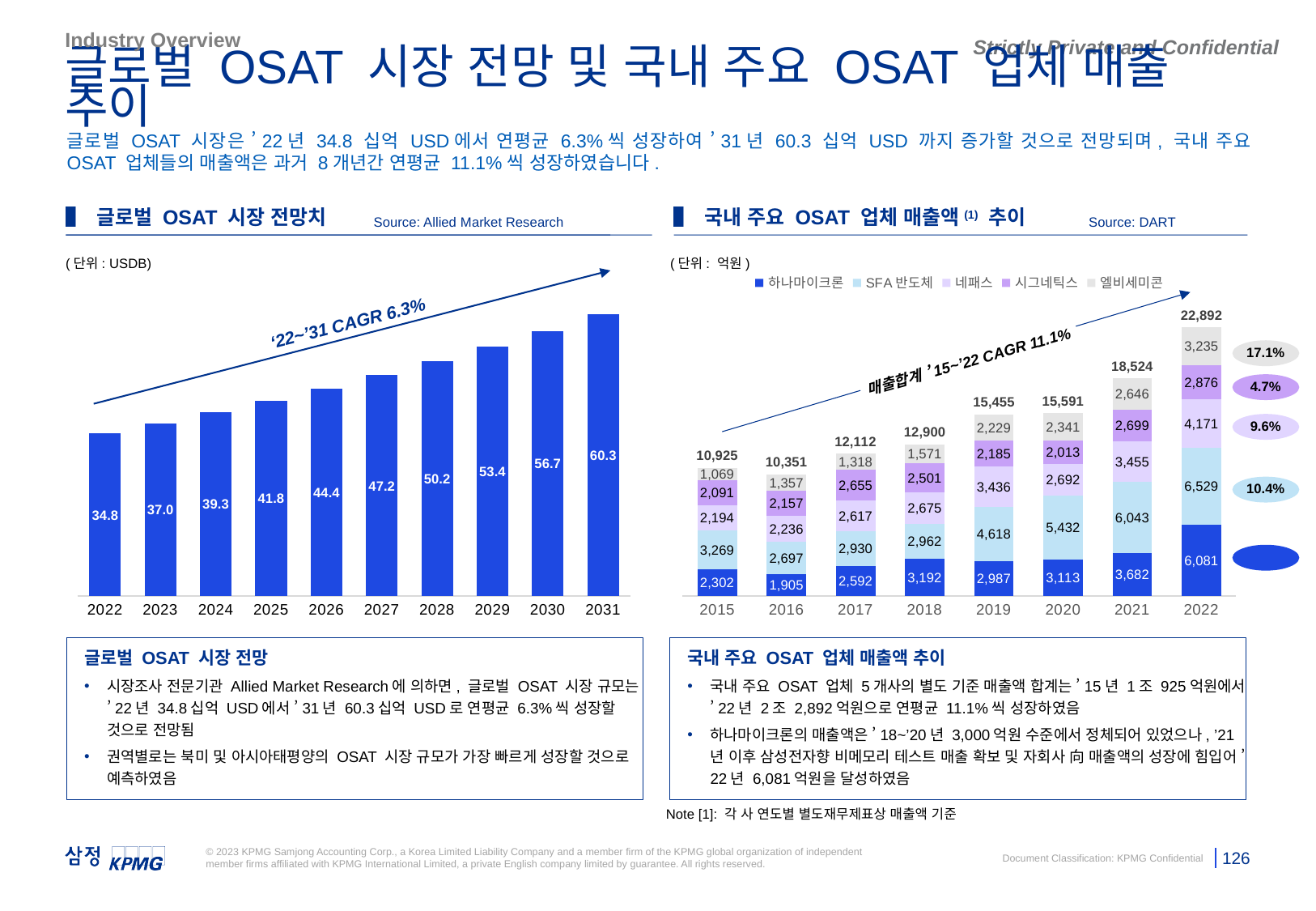

Industry Overview
글로벌 OSAT 시장 전망 및 국내 주요 OSAT 업체 매출 추이
글로벌 OSAT 시장은 ’22년 34.8 십억 USD에서 연평균 6.3%씩 성장하여 ’31년 60.3 십억 USD 까지 증가할 것으로 전망되며, 국내 주요 OSAT 업체들의 매출액은 과거 8개년간 연평균 11.1%씩 성장하였습니다.
▌ 글로벌 OSAT 시장 전망치

▌ 국내 주요 OSAT 업체 매출액(1) 추이

Source: Allied Market Research
Source: DART

(단위: USDB)
(단위: 억원)

### Chart

| Category |  |
|---|---|
| 2022 | 34.79508737724513 |
| 2023 | 36.98717788201157 |
| 2024 | 39.3173700885783 |
| 2025 | 41.794364404158735 |
| 2026 | 44.42740936162073 |
| 2027 | 47.22633615140283 |
| 2028 | 50.20159532894121 |
| 2029 | 53.3642958346645 |
| 2030 | 56.72624647224836 |
| 2031 | 60.3 |

### Chart

| Category | 하나마이크론 | SFA반도체 | 네패스 | 시그네틱스 | 엘비세미콘 | 합계 |
|---|---|---|---|---|---|---|
| 2015 | 2302.3994399999997 | 3269.41822 | 2193.52855 | 2090.93609 | 1069.07158 | 10925.353879999999 |
| 2016 | 1904.8006400000002 | 2696.59372 | 2236.4459 | 2156.82537 | 1356.6907199999998 | 10351.356350000002 |
| 2017 | 2591.83617 | 2930.00759 | 2617.21389 | 2655.00005 | 1318.2320000000002 | 12112.2897 |
| 2018 | 3191.66384 | 2961.90099 | 2675.05341 | 2500.6081599999998 | 1571.2337 | 12900.4601 |
| 2019 | 2986.8554700000004 | 4618.43674 | 3435.77304 | 2184.7883300000003 | 2229.33247 | 15455.186049999998 |
| 2020 | 3112.7148100000004 | 5432.3366399999995 | 2691.53123 | 2013.06718 | 2341.24085 | 15590.89071 |
| 2021 | 3681.89486 | 6043.22126 | 3454.59277 | 2698.54344 | 2646.02598 | 18524.27831 |
| 2022 | 6081.36889 | 6529.253320000001 | 4170.52033 | 2876.0004599999997 | 3234.56548 | 22891.70848 |
‘22~’31 CAGR 6.3%
17.1%
매출합계 ’15~’22 CAGR 11.1%
4.7%
9.6%
10.4%
14.9%
글로벌 OSAT 시장 전망
시장조사 전문기관 Allied Market Research에 의하면, 글로벌 OSAT 시장 규모는 ’22년 34.8십억 USD에서 ’31년 60.3십억 USD로 연평균 6.3%씩 성장할 것으로 전망됨
권역별로는 북미 및 아시아태평양의 OSAT 시장 규모가 가장 빠르게 성장할 것으로 예측하였음
국내 주요 OSAT 업체 매출액 추이
국내 주요 OSAT 업체 5개사의 별도 기준 매출액 합계는 ’15년 1조 925억원에서 ’22년 2조 2,892억원으로 연평균 11.1%씩 성장하였음
하나마이크론의 매출액은 ’18~’20년 3,000억원 수준에서 정체되어 있었으나, ’21년 이후 삼성전자향 비메모리 테스트 매출 확보 및 자회사 向 매출액의 성장에 힘입어 ’22년 6,081억원을 달성하였음
Note [1]: 각 사 연도별 별도재무제표상 매출액 기준